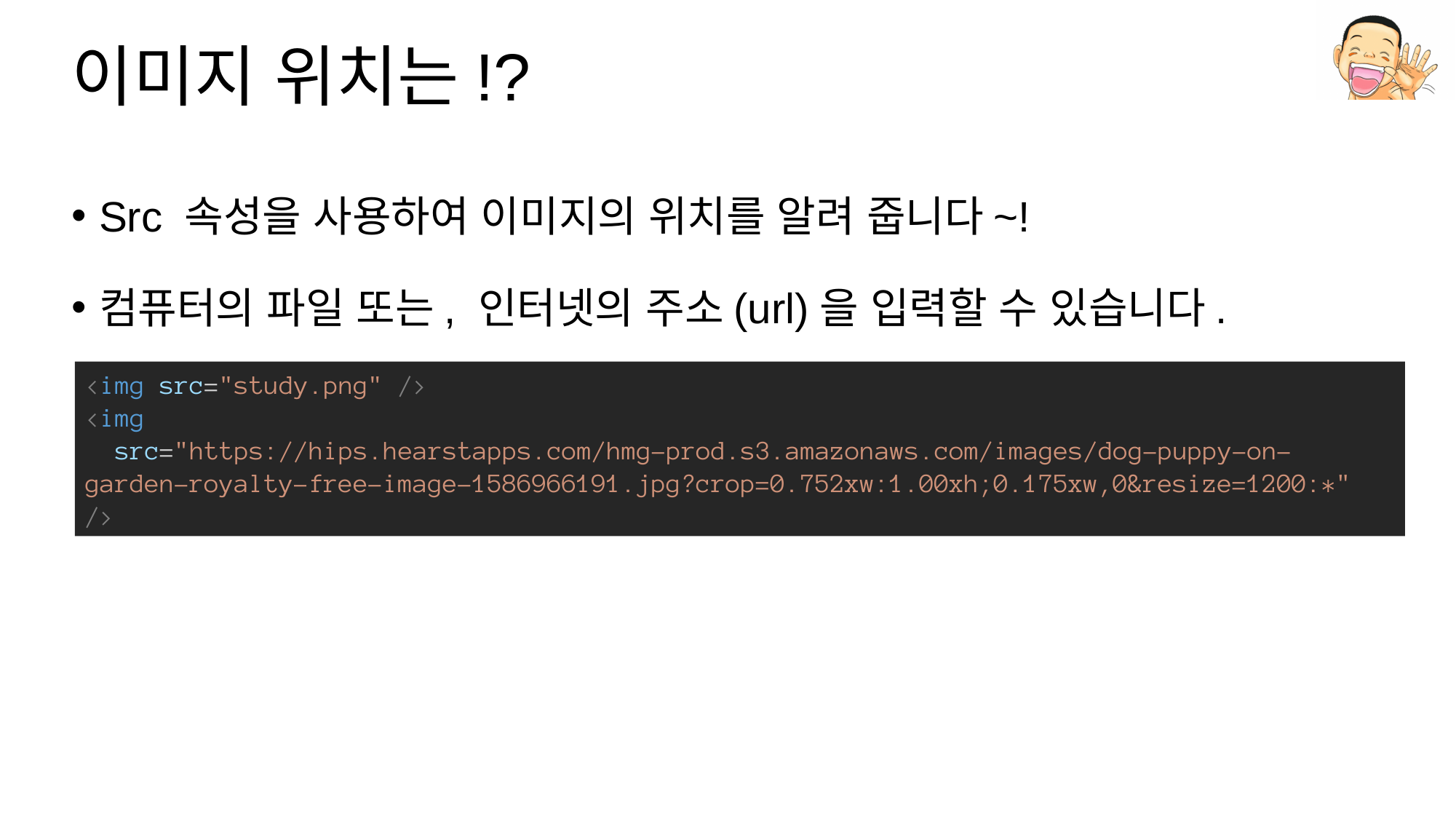

# 이미지 위치는!?
Src 속성을 사용하여 이미지의 위치를 알려 줍니다~!
컴퓨터의 파일 또는, 인터넷의 주소(url)을 입력할 수 있습니다.
<img src="study.png" />
<img
  src="https://hips.hearstapps.com/hmg-prod.s3.amazonaws.com/images/dog-puppy-on-garden-royalty-free-image-1586966191.jpg?crop=0.752xw:1.00xh;0.175xw,0&resize=1200:*"
/>